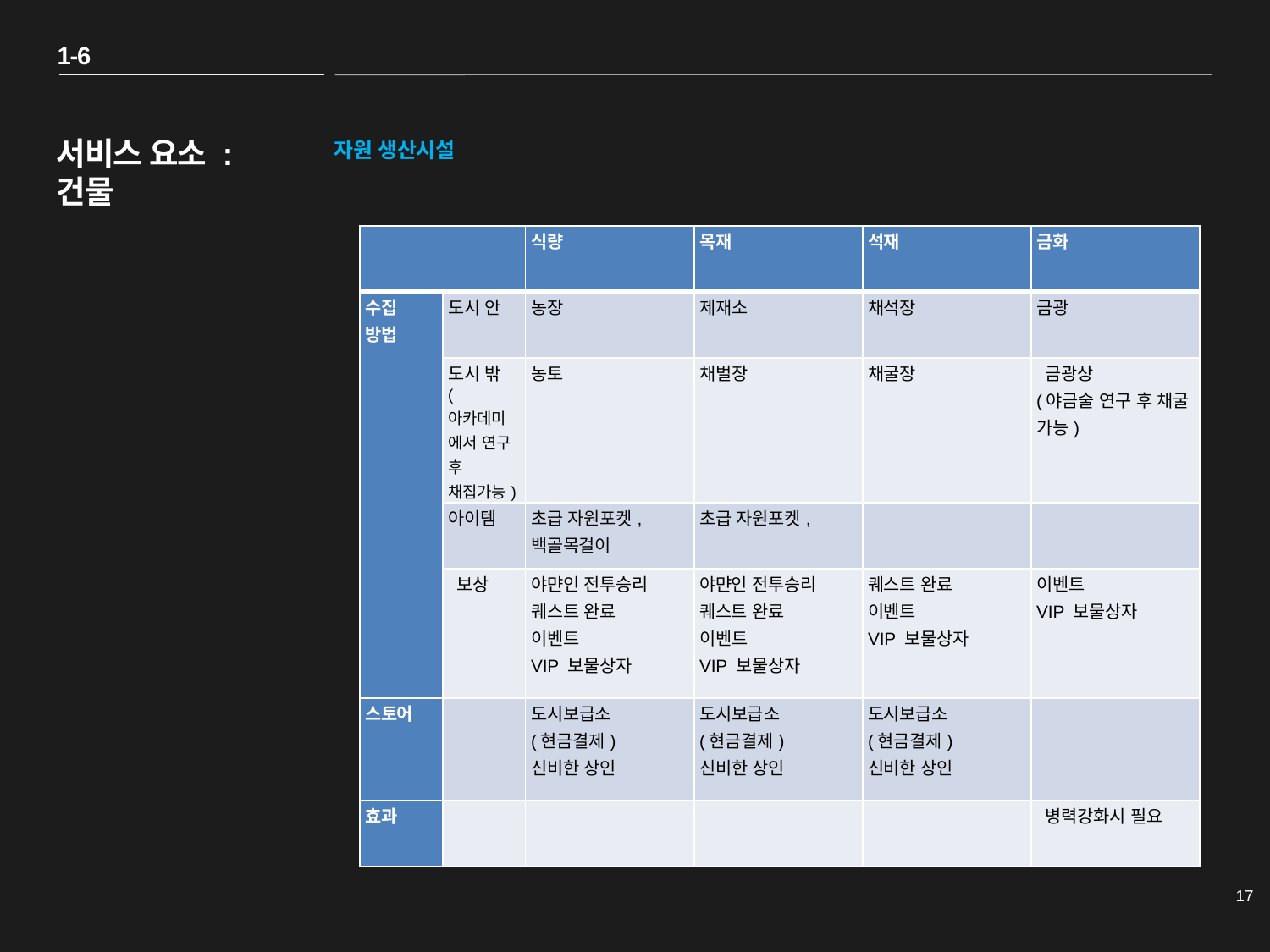

1-6
# 서비스 요소 : 건물
자원 생산시설
|  |  | 식량 | 목재 | 석재 | 금화 |
| --- | --- | --- | --- | --- | --- |
| 수집 방법 | 도시 안 | 농장 | 제재소 | 채석장 | 금광 |
|  | 도시 밖 (아카데미에서 연구 후 채집가능) | 농토 | 채벌장 | 채굴장 | 금광상 (야금술 연구 후 채굴 가능) |
|  | 아이템 | 초급 자원포켓, 백골목걸이 | 초급 자원포켓, |  |  |
|  | 보상 | 야먄인 전투승리 퀘스트 완료 이벤트 VIP 보물상자 | 야먄인 전투승리 퀘스트 완료 이벤트 VIP 보물상자 | 퀘스트 완료 이벤트 VIP 보물상자 | 이벤트 VIP 보물상자 |
| 스토어 |  | 도시보급소 (현금결제) 신비한 상인 | 도시보급소 (현금결제) 신비한 상인 | 도시보급소 (현금결제) 신비한 상인 |  |
| 효과 |  |  |  |  | 병력강화시 필요 |
17